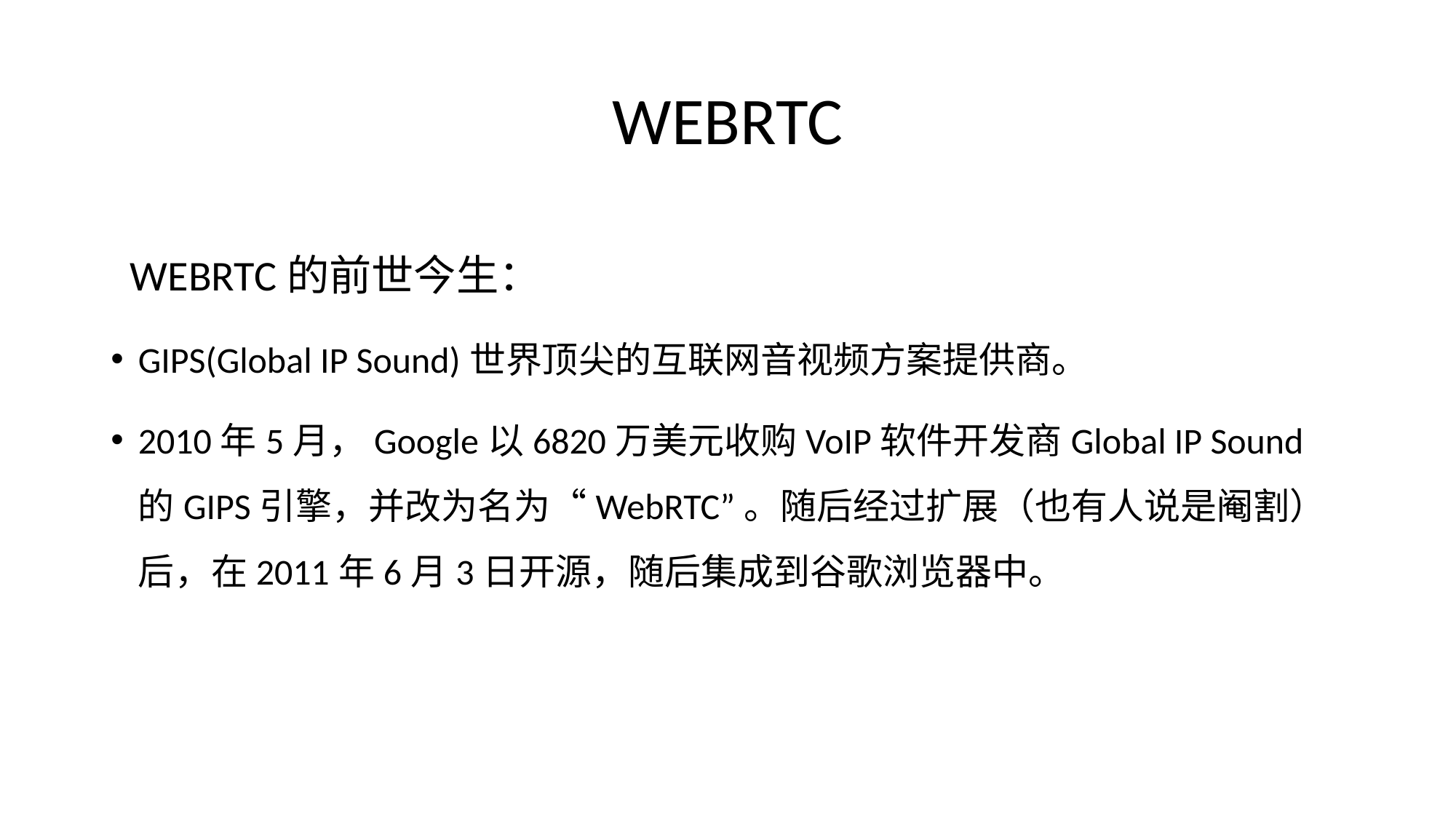

# WEBRTC
  WEBRTC的前世今生：
GIPS(Global IP Sound)世界顶尖的互联网音视频方案提供商。
2010年5月，Google以6820万美元收购VoIP软件开发商Global IP Sound的GIPS引擎，并改为名为“WebRTC”。随后经过扩展（也有人说是阉割）后，在2011年6月3日开源，随后集成到谷歌浏览器中。